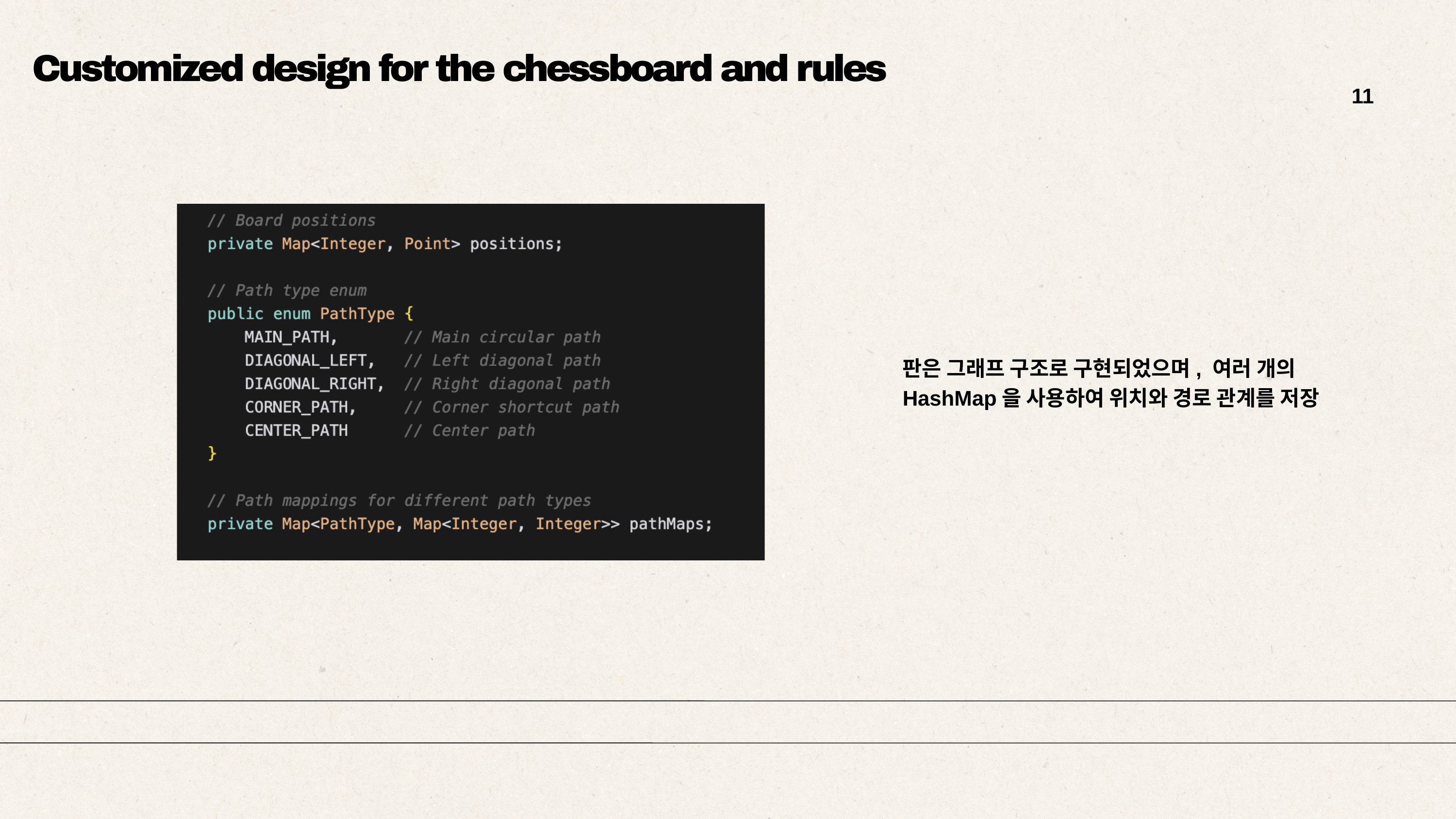

Customized design for the chessboard and rules
11

판은 그래프 구조로 구현되었으며, 여러 개의 HashMap을 사용하여 위치와 경로 관계를 저장